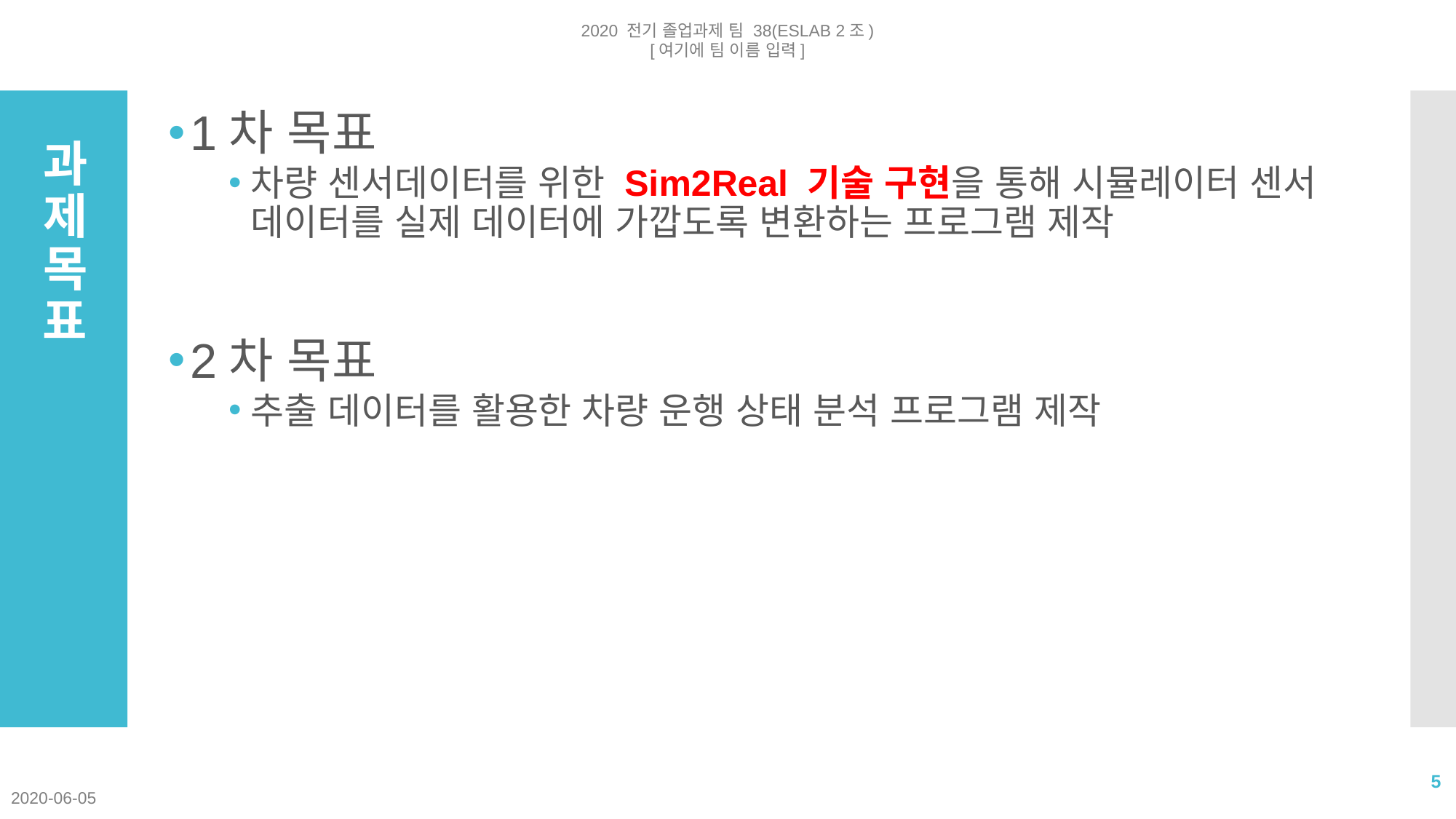

2020 전기 졸업과제 팀 38(ESLAB 2조)
[여기에 팀 이름 입력]
1차 목표
차량 센서데이터를 위한 Sim2Real 기술 구현을 통해 시뮬레이터 센서 데이터를 실제 데이터에 가깝도록 변환하는 프로그램 제작

2차 목표
추출 데이터를 활용한 차량 운행 상태 분석 프로그램 제작
# 과제 목표
5
2020-06-05